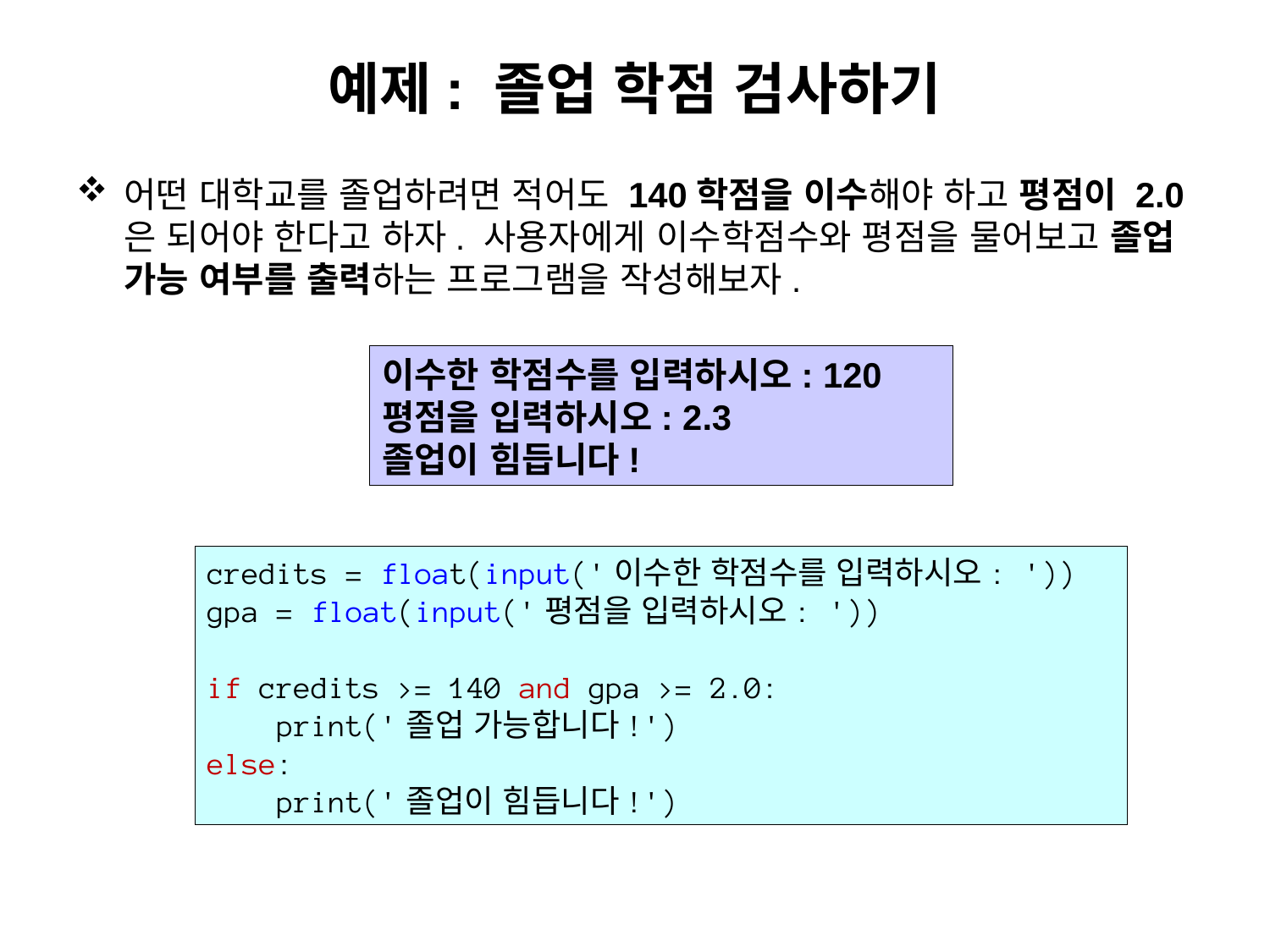

# 예제: 졸업 학점 검사하기
어떤 대학교를 졸업하려면 적어도 140학점을 이수해야 하고 평점이 2.0은 되어야 한다고 하자. 사용자에게 이수학점수와 평점을 물어보고 졸업 가능 여부를 출력하는 프로그램을 작성해보자.

이수한 학점수를 입력하시오: 120
평점을 입력하시오: 2.3
졸업이 힘듭니다!
credits = float(input('이수한 학점수를 입력하시오: '))
gpa = float(input('평점을 입력하시오: '))

if credits >= 140 and gpa >= 2.0:
    print('졸업 가능합니다!')
else:
    print('졸업이 힘듭니다!')